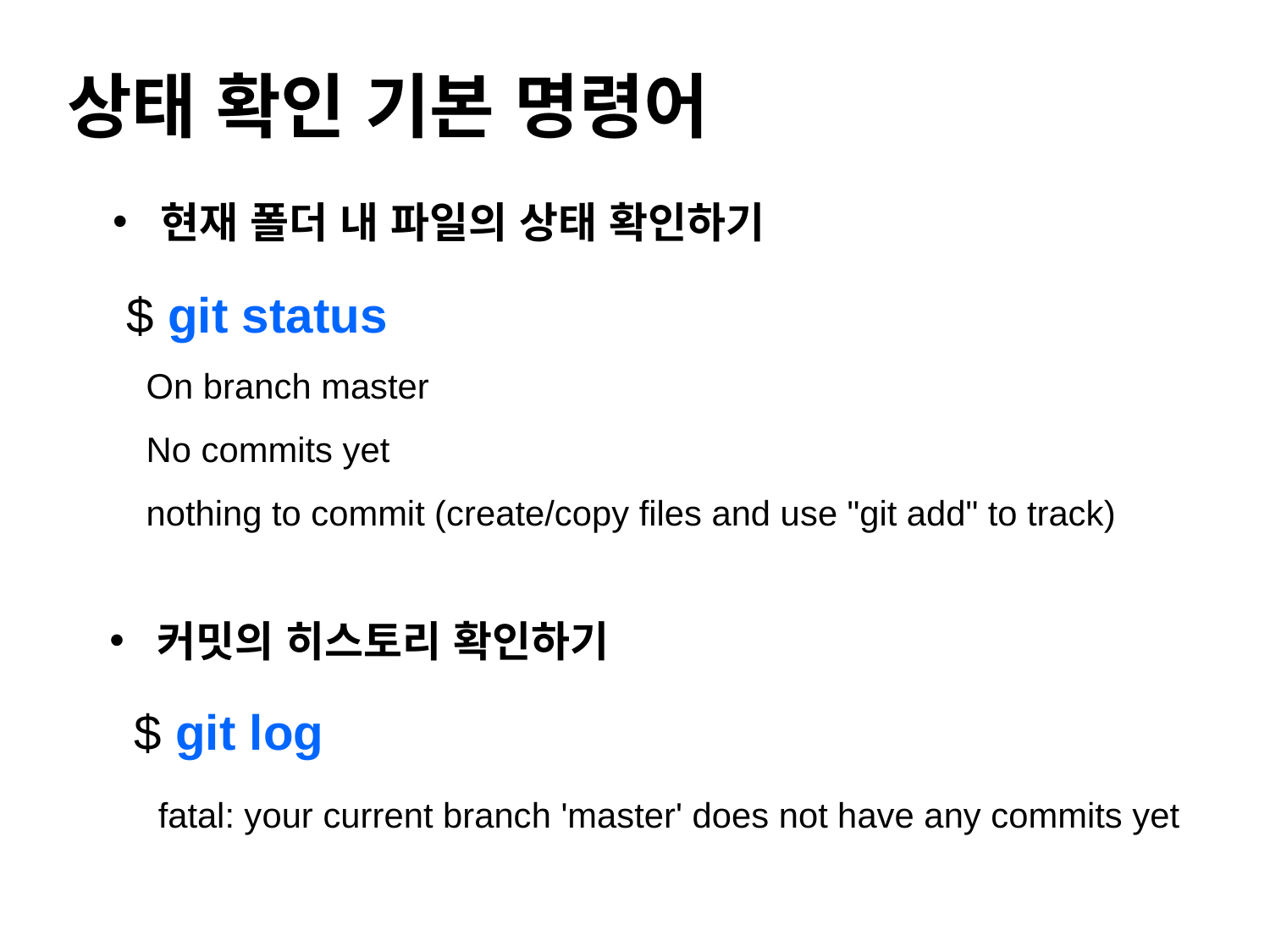

#
상태 확인 기본 명령어
현재 폴더 내 파일의 상태 확인하기
$ git status
  On branch master
  No commits yet
  nothing to commit (create/copy files and use "git add" to track)
커밋의 히스토리 확인하기
$ git log
  fatal: your current branch 'master' does not have any commits yet